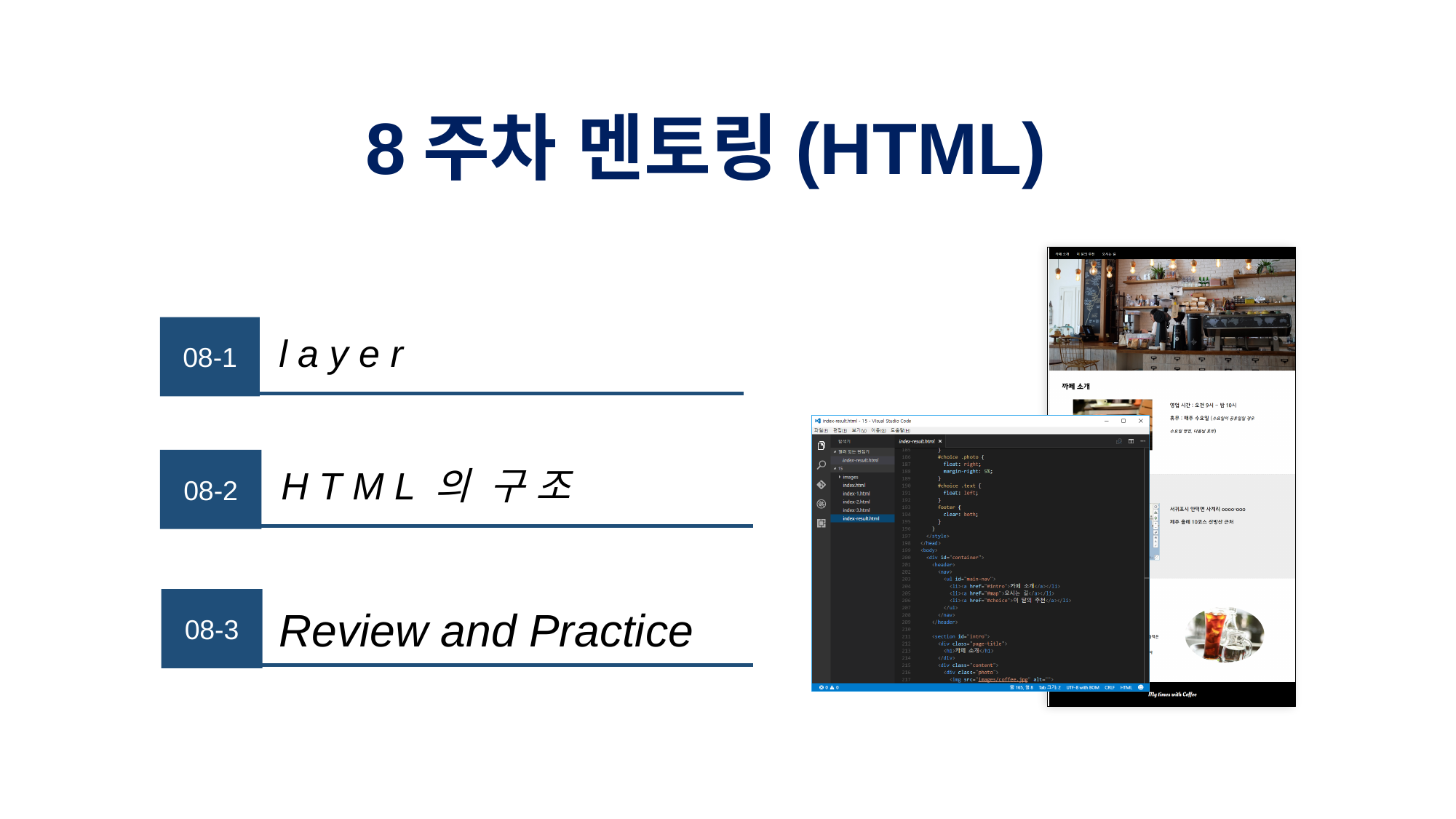

# 8주차 멘토링(HTML)
08-1

l a y e r
08-2

H T M L 의  구 조
08-3

Review and Practice